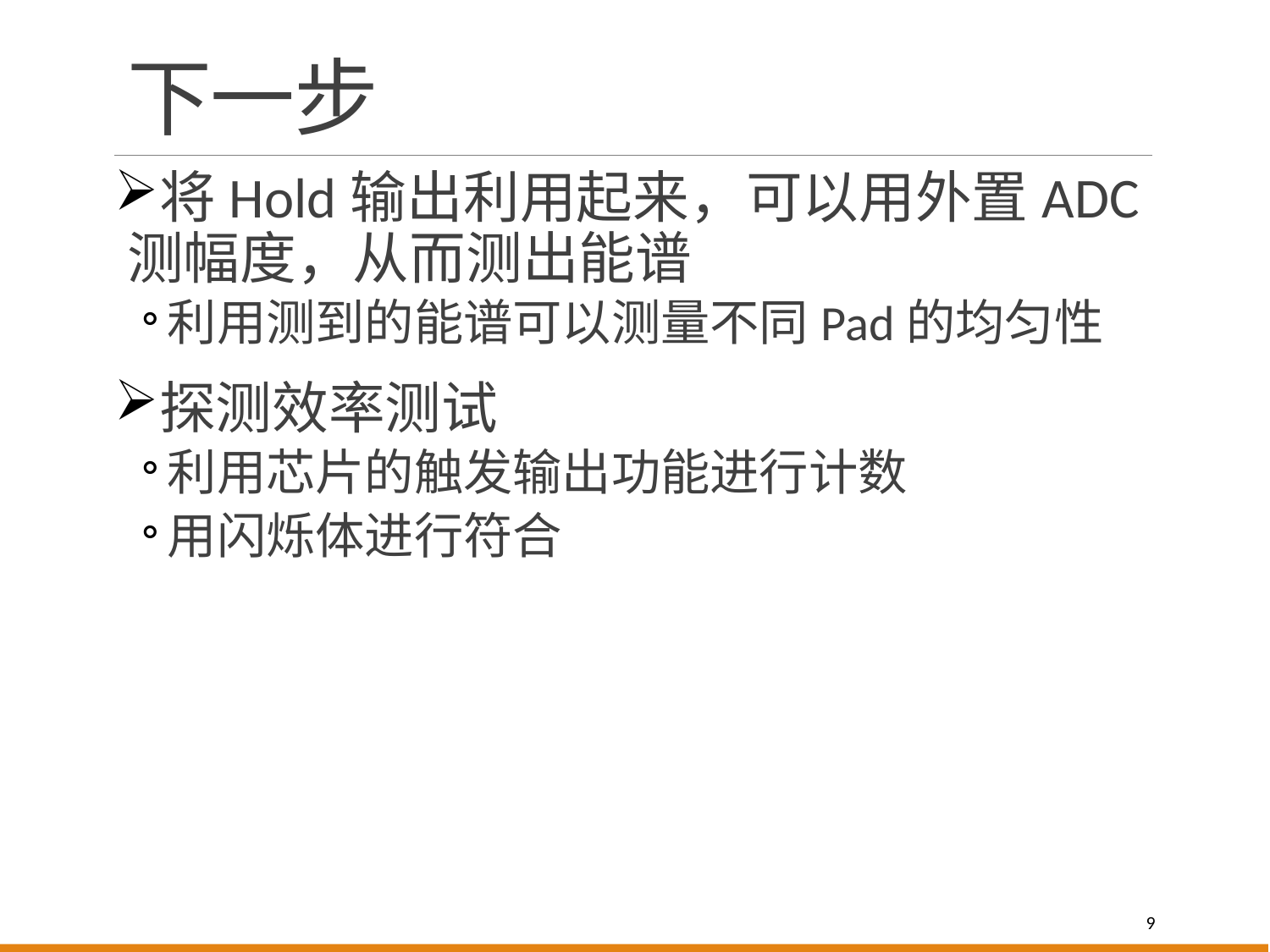

# 下一步
将Hold输出利用起来，可以用外置ADC测幅度，从而测出能谱
利用测到的能谱可以测量不同Pad的均匀性
探测效率测试
利用芯片的触发输出功能进行计数
用闪烁体进行符合
9